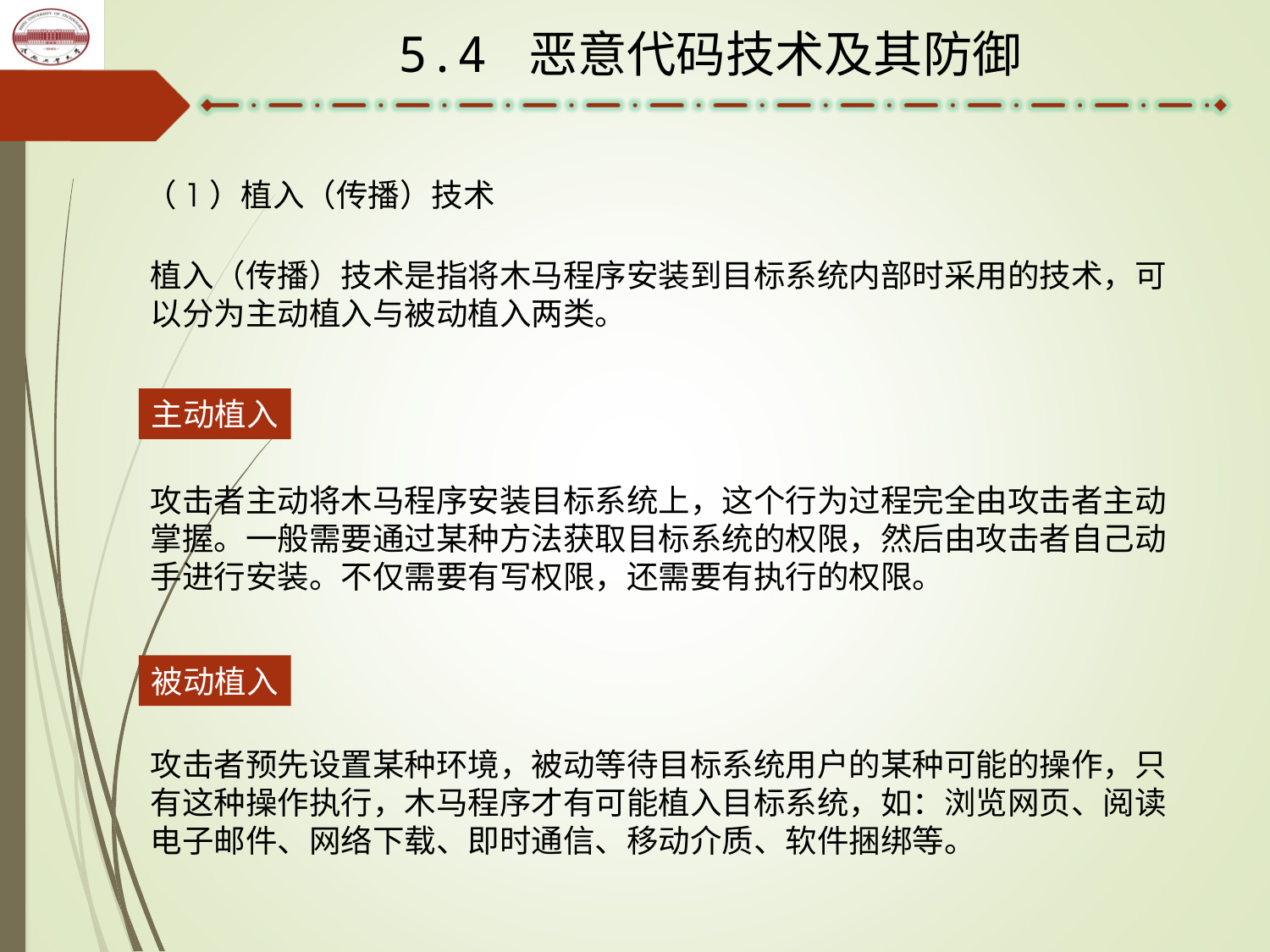

5.4 恶意代码技术及其防御
（1）植入（传播）技术
植入（传播）技术是指将木马程序安装到目标系统内部时采用的技术，可以分为主动植入与被动植入两类。
主动植入
攻击者主动将木马程序安装目标系统上，这个行为过程完全由攻击者主动掌握。一般需要通过某种方法获取目标系统的权限，然后由攻击者自己动手进行安装。不仅需要有写权限，还需要有执行的权限。
被动植入
攻击者预先设置某种环境，被动等待目标系统用户的某种可能的操作，只有这种操作执行，木马程序才有可能植入目标系统，如：浏览网页、阅读电子邮件、网络下载、即时通信、移动介质、软件捆绑等。